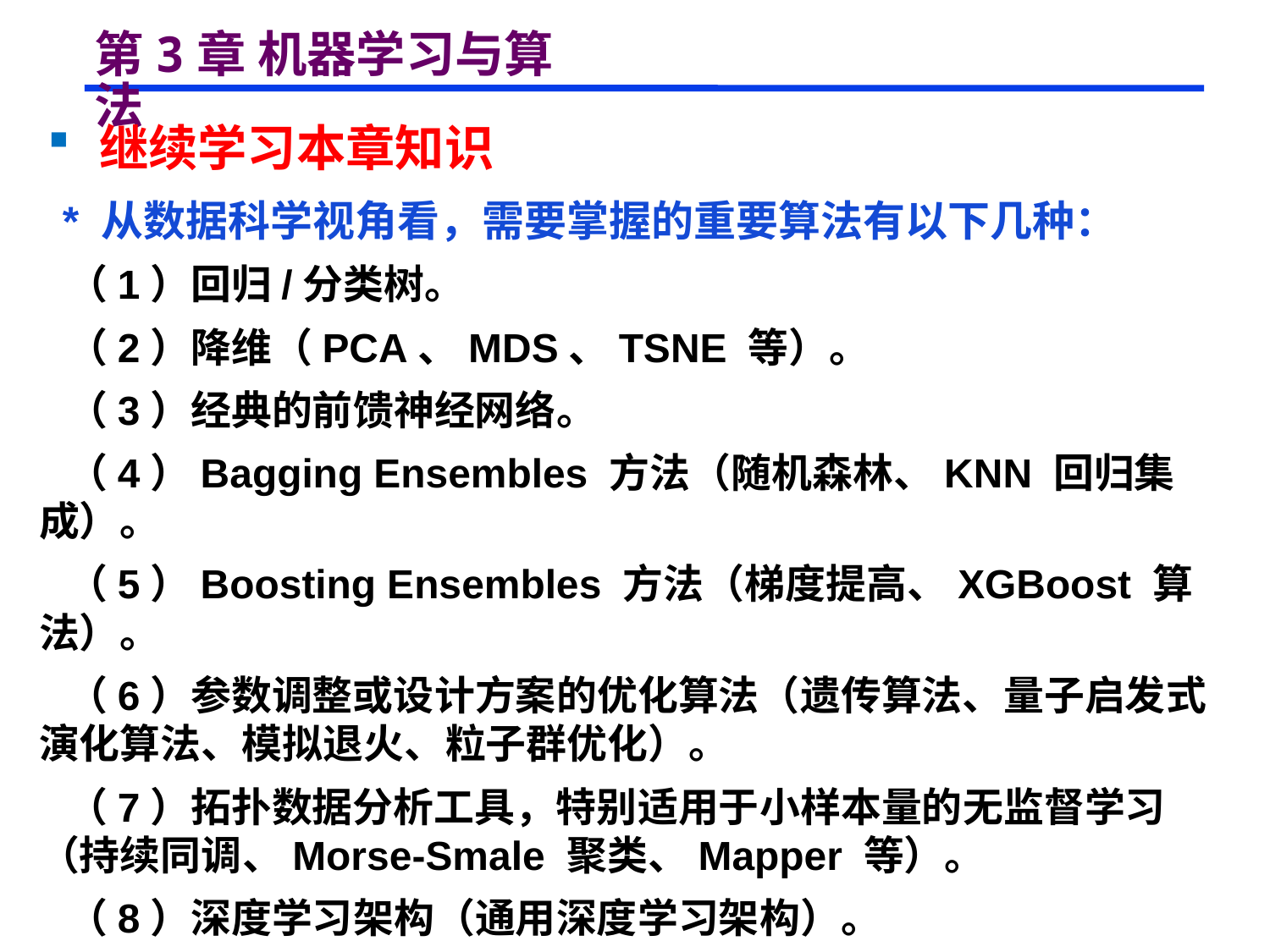

# 第3章 机器学习与算法
 继续学习本章知识
  * 从数据科学视角看，需要掌握的重要算法有以下几种：
  （1）回归/分类树。
  （2）降维（PCA、MDS、TSNE 等）。
  （3）经典的前馈神经网络。
  （4）Bagging Ensembles 方法（随机森林、KNN 回归集成）。
  （5）Boosting Ensembles 方法（梯度提高、XGBoost 算法）。
  （6）参数调整或设计方案的优化算法（遗传算法、量子启发式演化算法、模拟退火、粒子群优化）。
  （7）拓扑数据分析工具，特别适用于小样本量的无监督学习（持续同调、Morse-Smale 聚类、Mapper 等）。
  （8）深度学习架构（通用深度学习架构）。